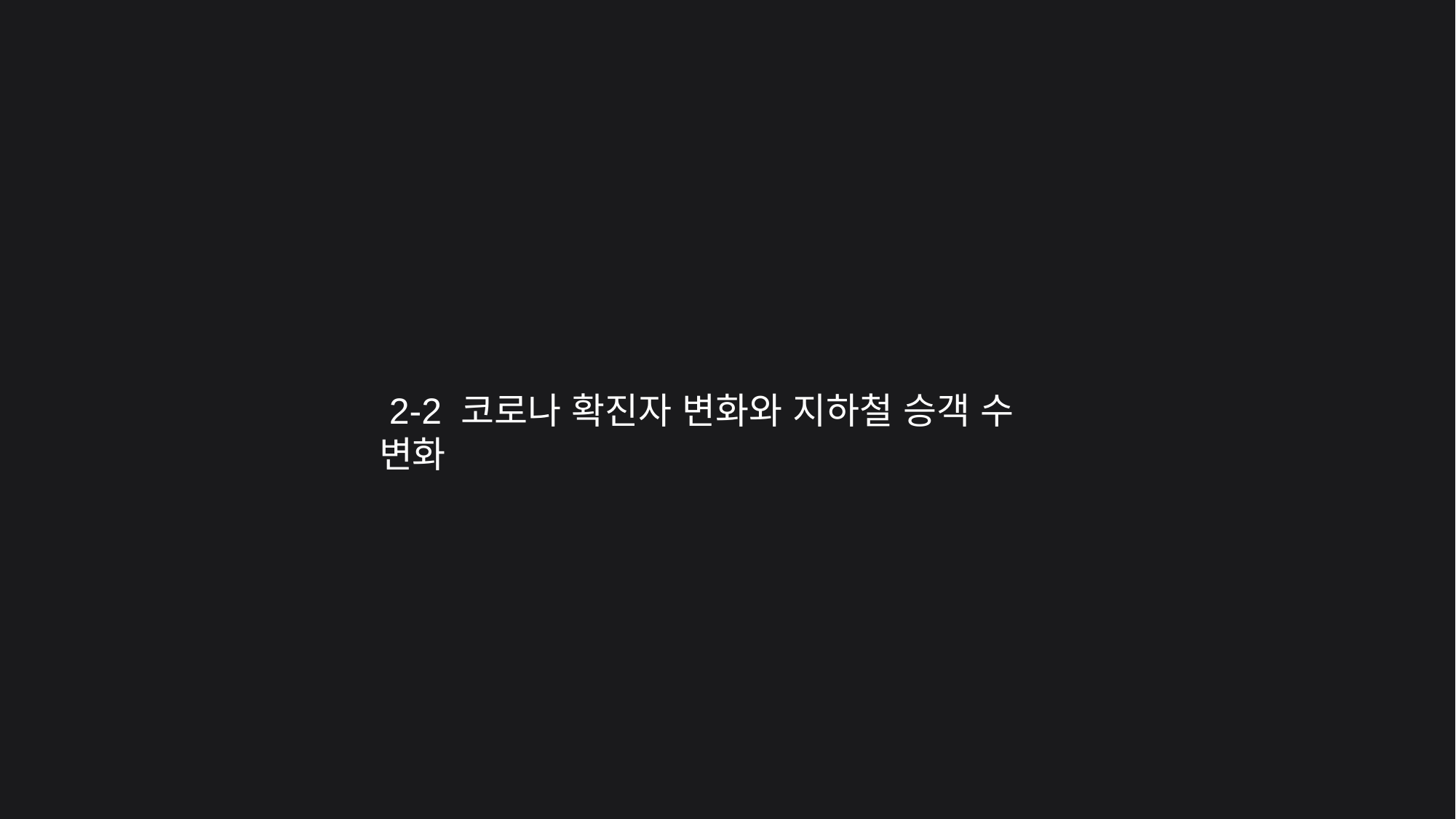

2-2 코로나 확진자 변화와 지하철 승객 수 변화